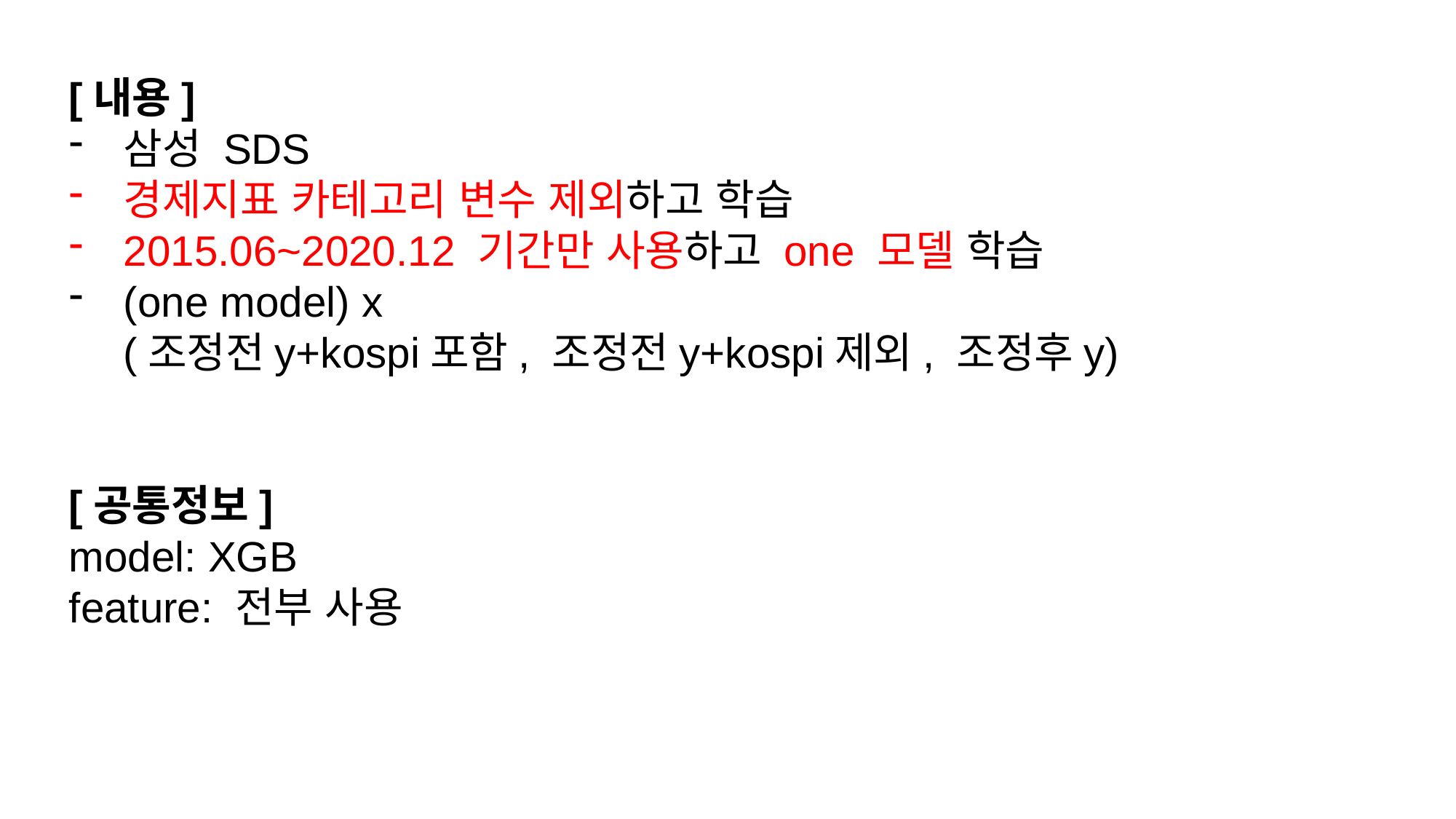

[내용]
삼성 SDS
경제지표 카테고리 변수 제외하고 학습
2015.06~2020.12 기간만 사용하고 one 모델 학습
(one model) x
(조정전y+kospi포함, 조정전y+kospi제외, 조정후y)

[공통정보]
model: XGB
feature: 전부 사용